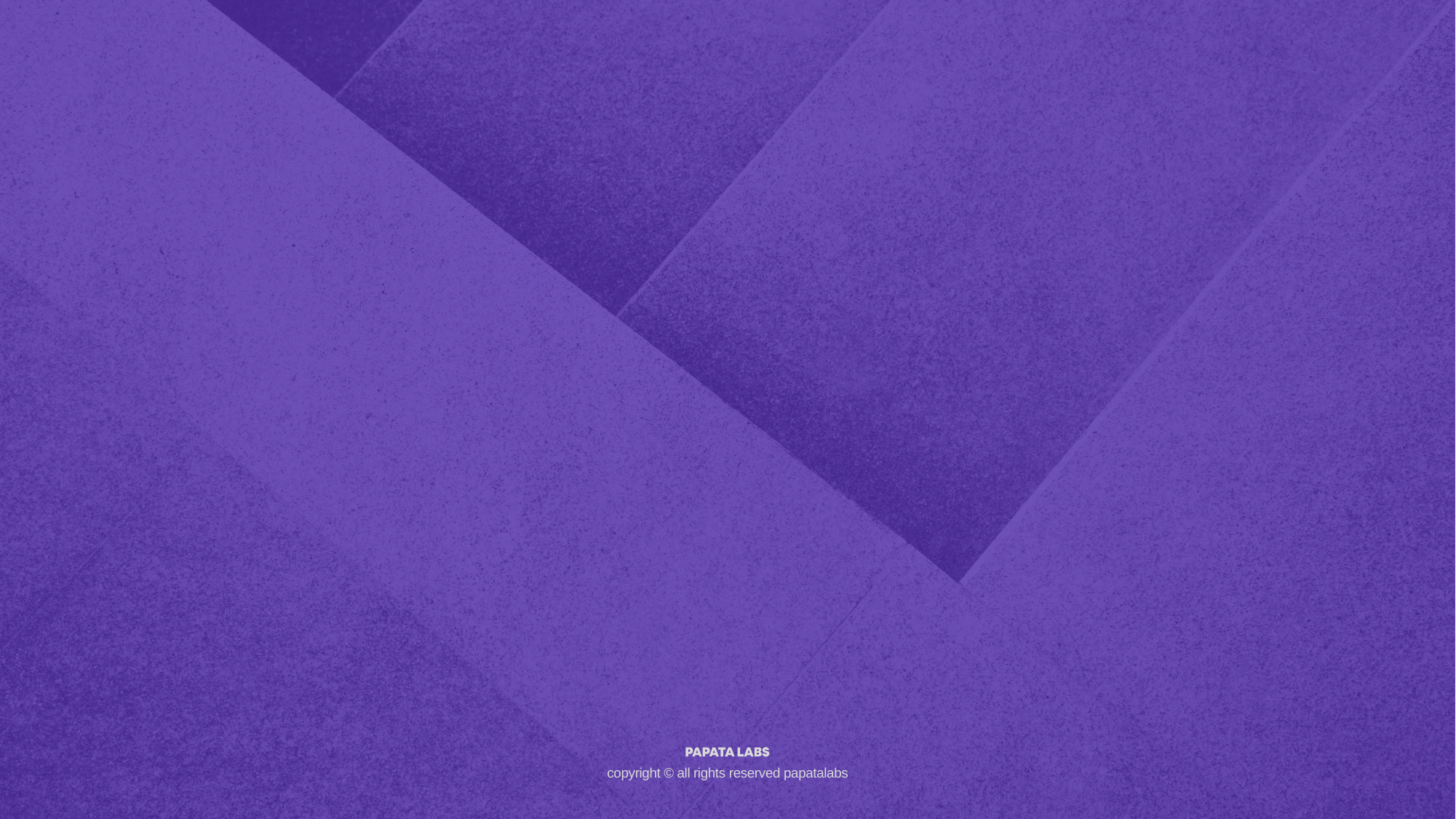

감사합니다

copyright © all rights reserved papatalabs